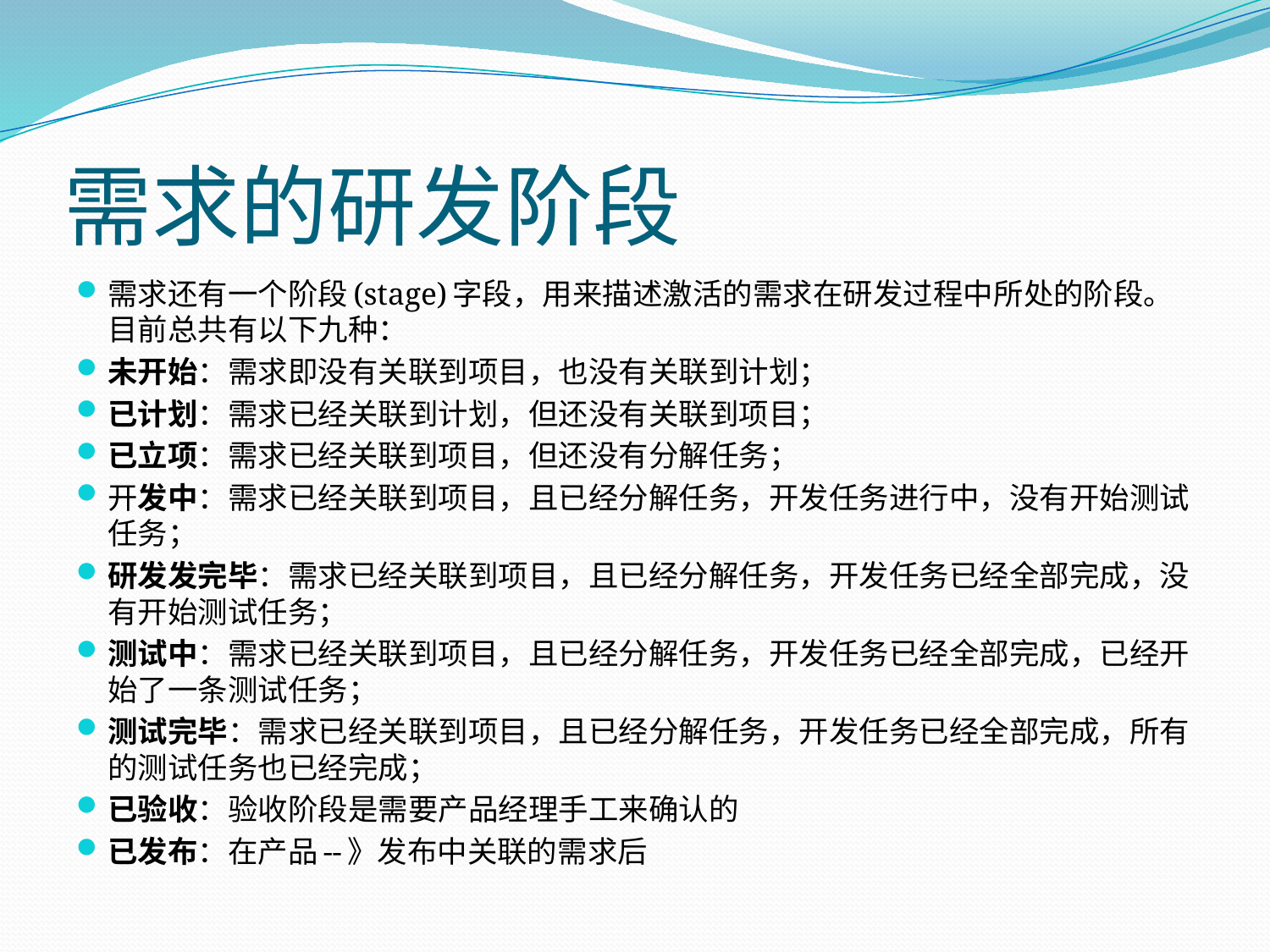

# 需求的研发阶段
需求还有一个阶段(stage)字段，用来描述激活的需求在研发过程中所处的阶段。目前总共有以下九种：
未开始：需求即没有关联到项目，也没有关联到计划；
已计划：需求已经关联到计划，但还没有关联到项目；
已立项：需求已经关联到项目，但还没有分解任务；
开发中：需求已经关联到项目，且已经分解任务，开发任务进行中，没有开始测试任务；
研发发完毕：需求已经关联到项目，且已经分解任务，开发任务已经全部完成，没有开始测试任务；
测试中：需求已经关联到项目，且已经分解任务，开发任务已经全部完成，已经开始了一条测试任务；
测试完毕：需求已经关联到项目，且已经分解任务，开发任务已经全部完成，所有的测试任务也已经完成；
已验收：验收阶段是需要产品经理手工来确认的
已发布：在产品--》发布中关联的需求后